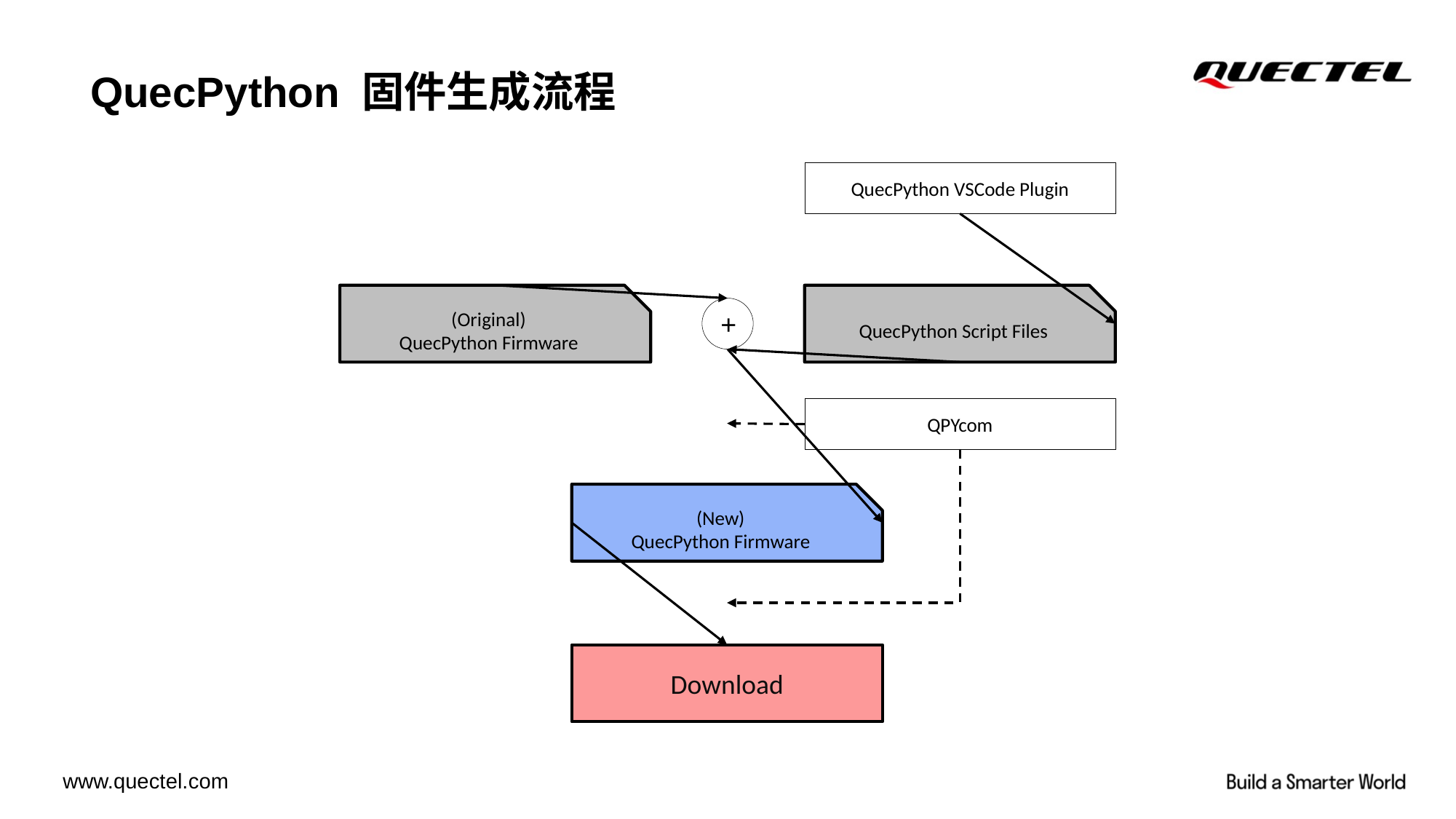

QuecPython 固件生成流程
QuecPython VSCode Plugin
(Original)
QuecPython Firmware
QuecPython Script Files
 +
QPYcom
(New)
QuecPython Firmware
Download